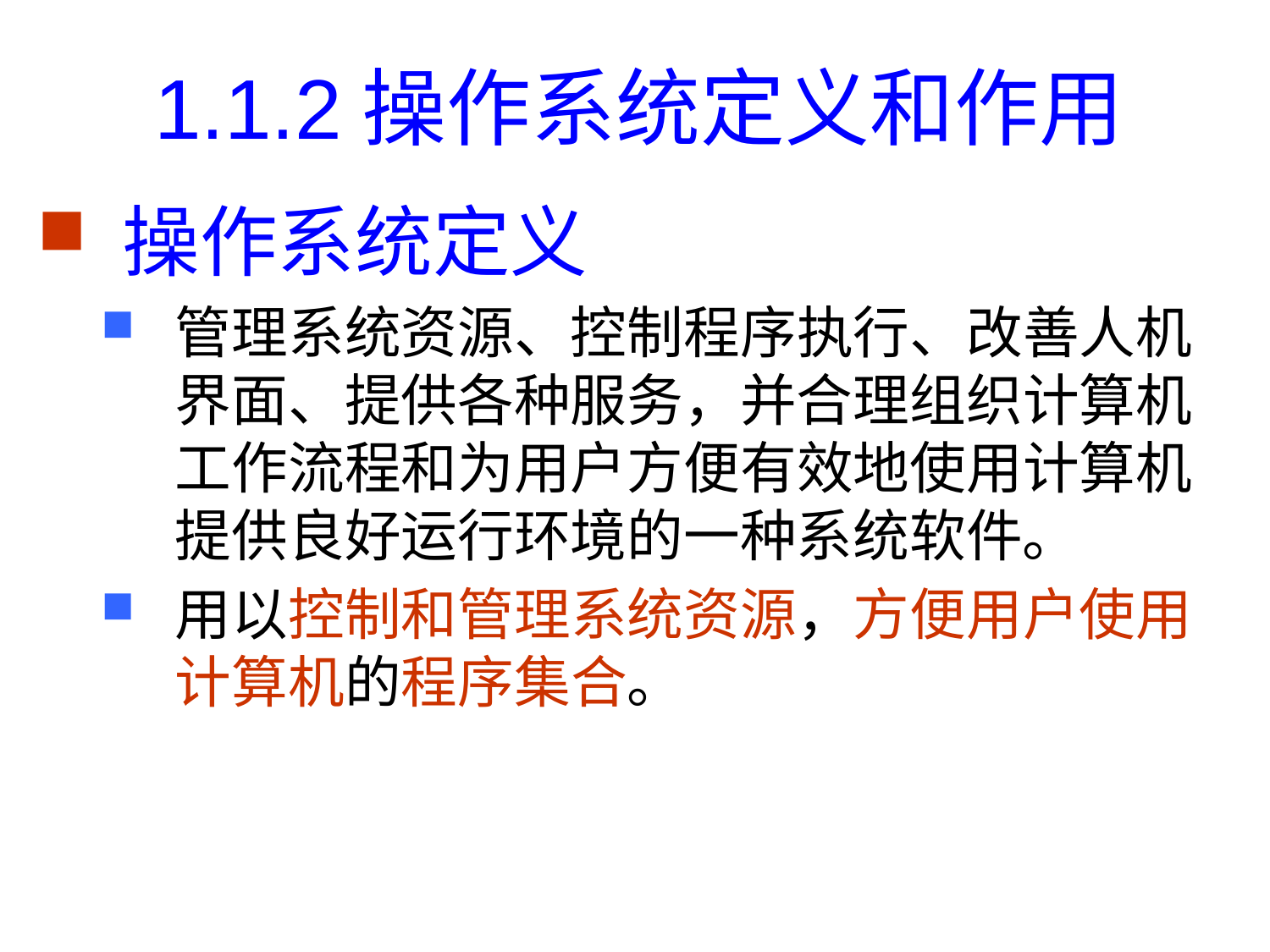

# 1.1.2操作系统定义和作用
操作系统定义
管理系统资源、控制程序执行、改善人机界面、提供各种服务，并合理组织计算机工作流程和为用户方便有效地使用计算机提供良好运行环境的一种系统软件。
用以控制和管理系统资源，方便用户使用计算机的程序集合。